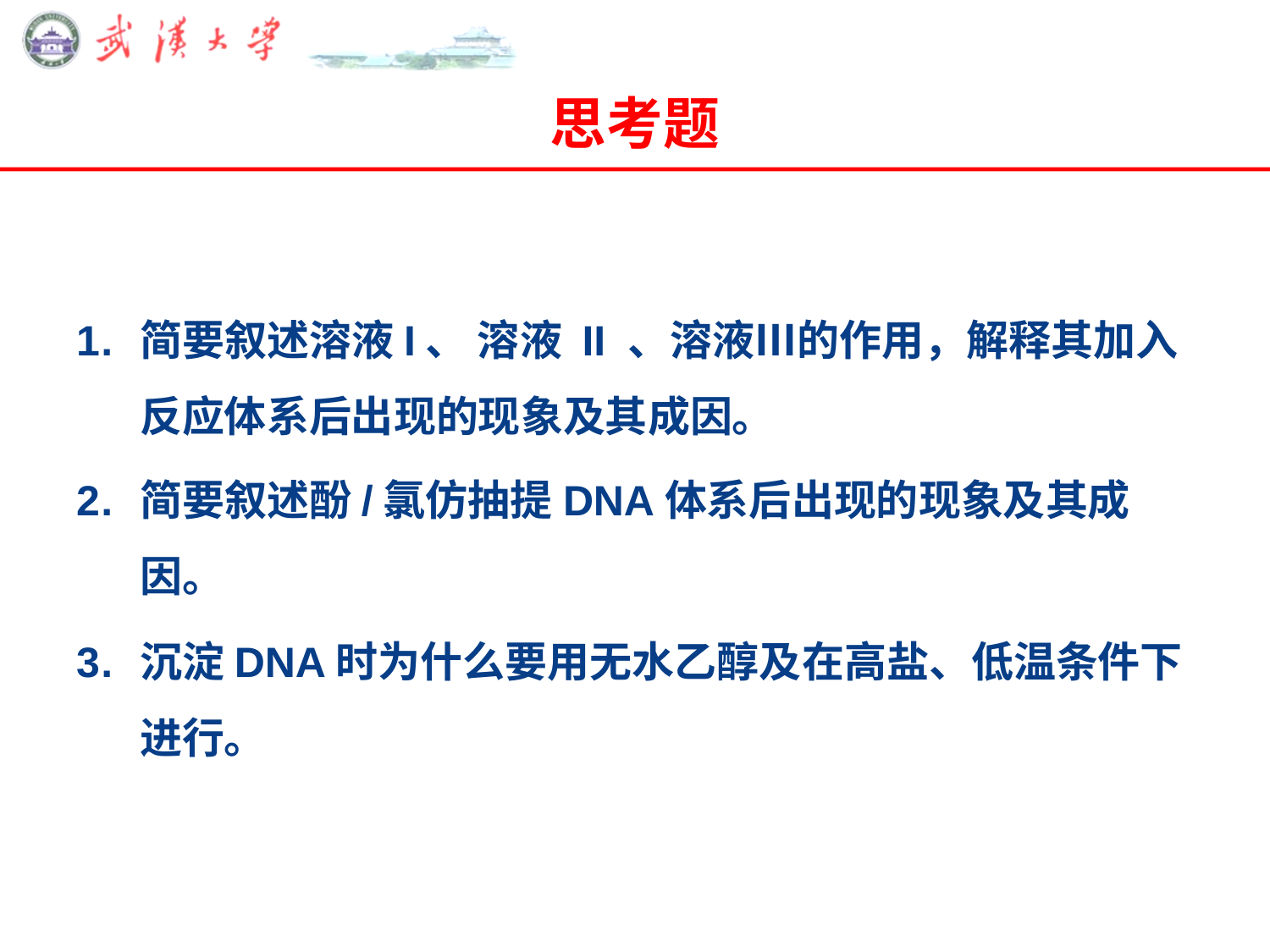

# 思考题

简要叙述溶液Ι、 溶液 II 、溶液Ⅲ的作用，解释其加入反应体系后出现的现象及其成因。
简要叙述酚/氯仿抽提DNA体系后出现的现象及其成因。
沉淀DNA时为什么要用无水乙醇及在高盐、低温条件下进行。